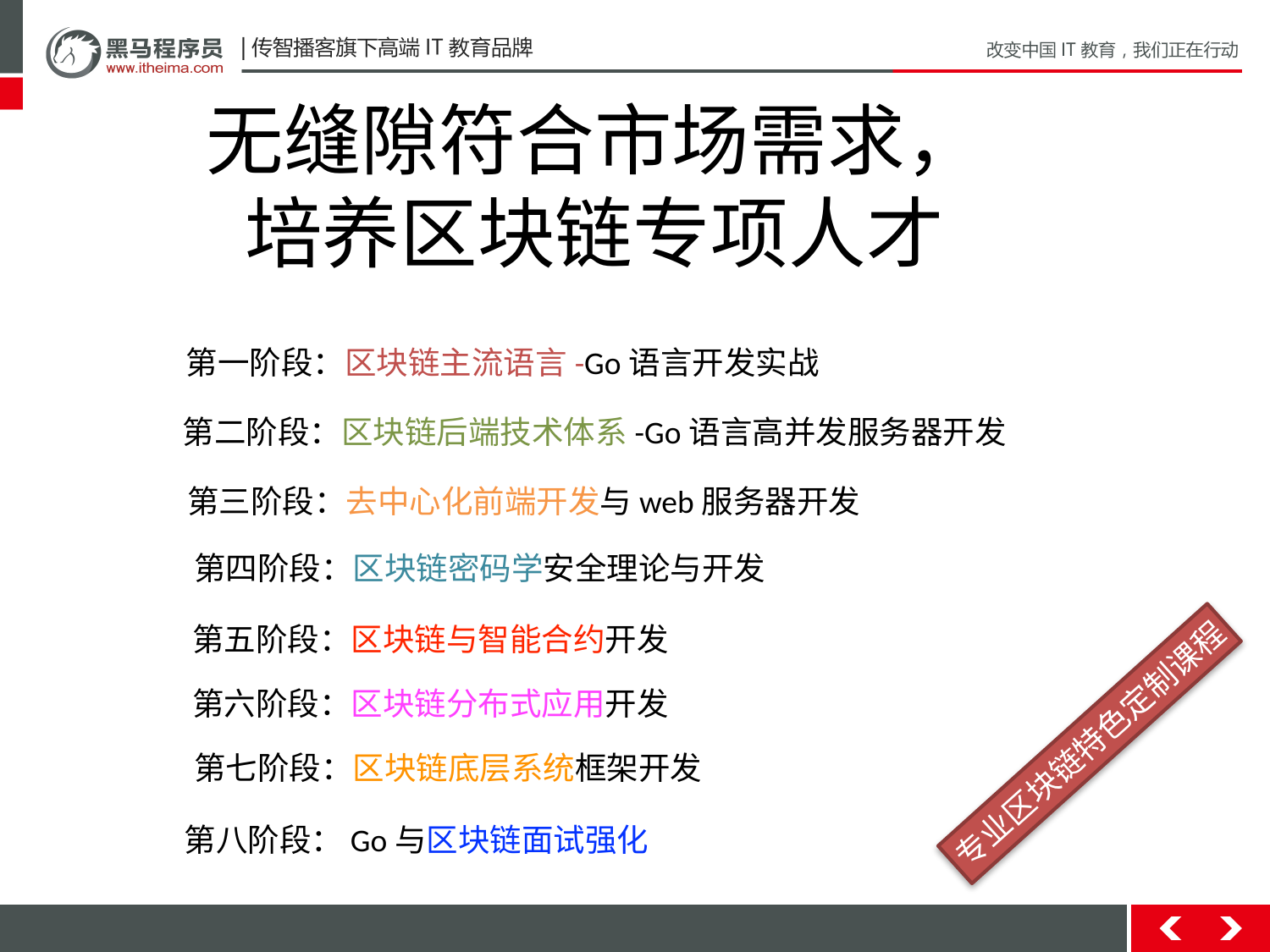

无缝隙符合市场需求，
培养区块链专项人才
第一阶段：区块链主流语言-Go语言开发实战
第二阶段：区块链后端技术体系-Go语言高并发服务器开发
第三阶段：去中心化前端开发与web服务器开发
第四阶段：区块链密码学安全理论与开发
第五阶段：区块链与智能合约开发
第六阶段：区块链分布式应用开发
专业区块链特色定制课程
第七阶段：区块链底层系统框架开发
第八阶段：Go与区块链面试强化